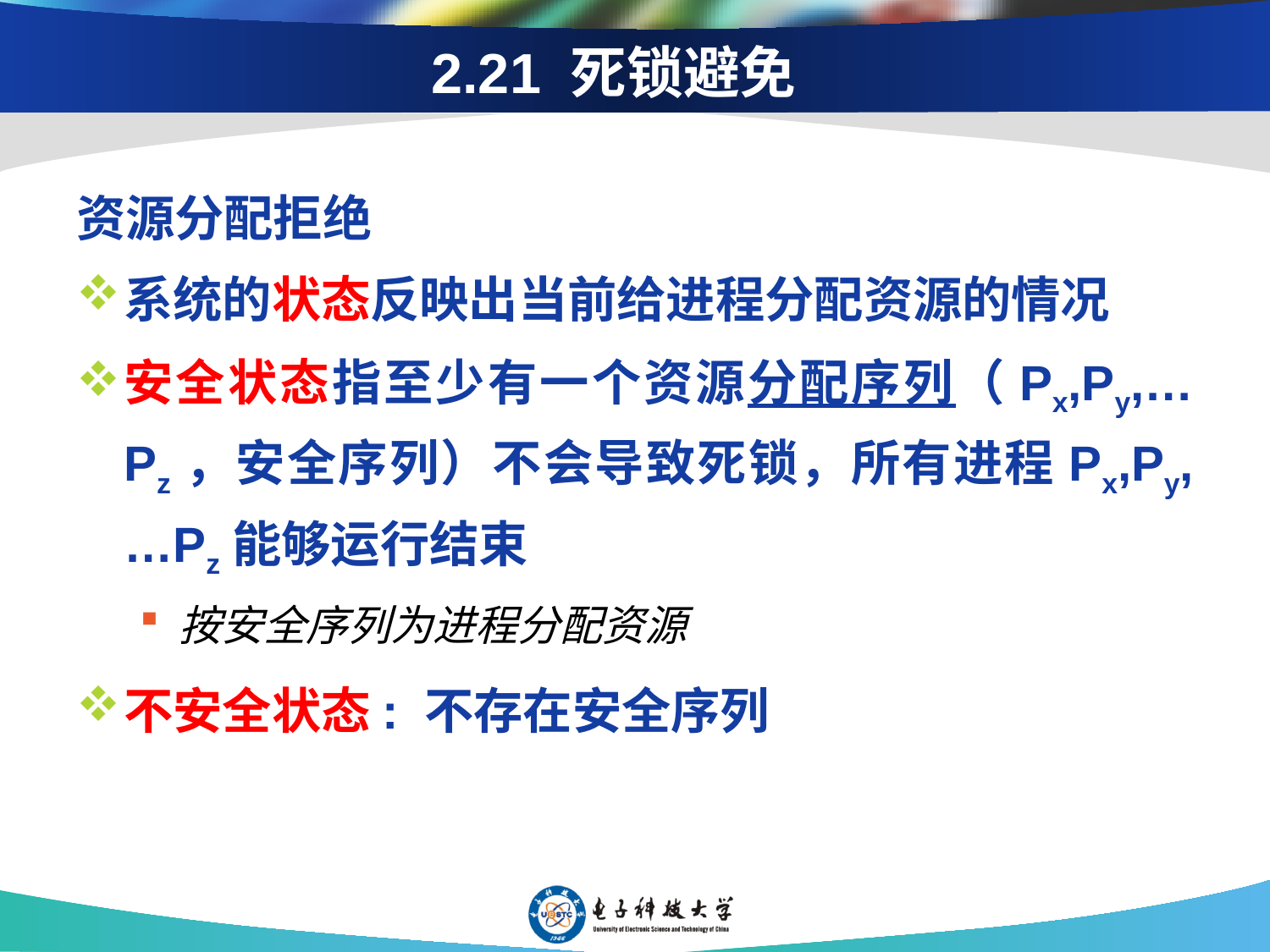

# 2.21 死锁避免
资源分配拒绝
系统的状态反映出当前给进程分配资源的情况
安全状态指至少有一个资源分配序列（Px,Py,…Pz，安全序列）不会导致死锁，所有进程Px,Py,…Pz能够运行结束
按安全序列为进程分配资源
不安全状态: 不存在安全序列